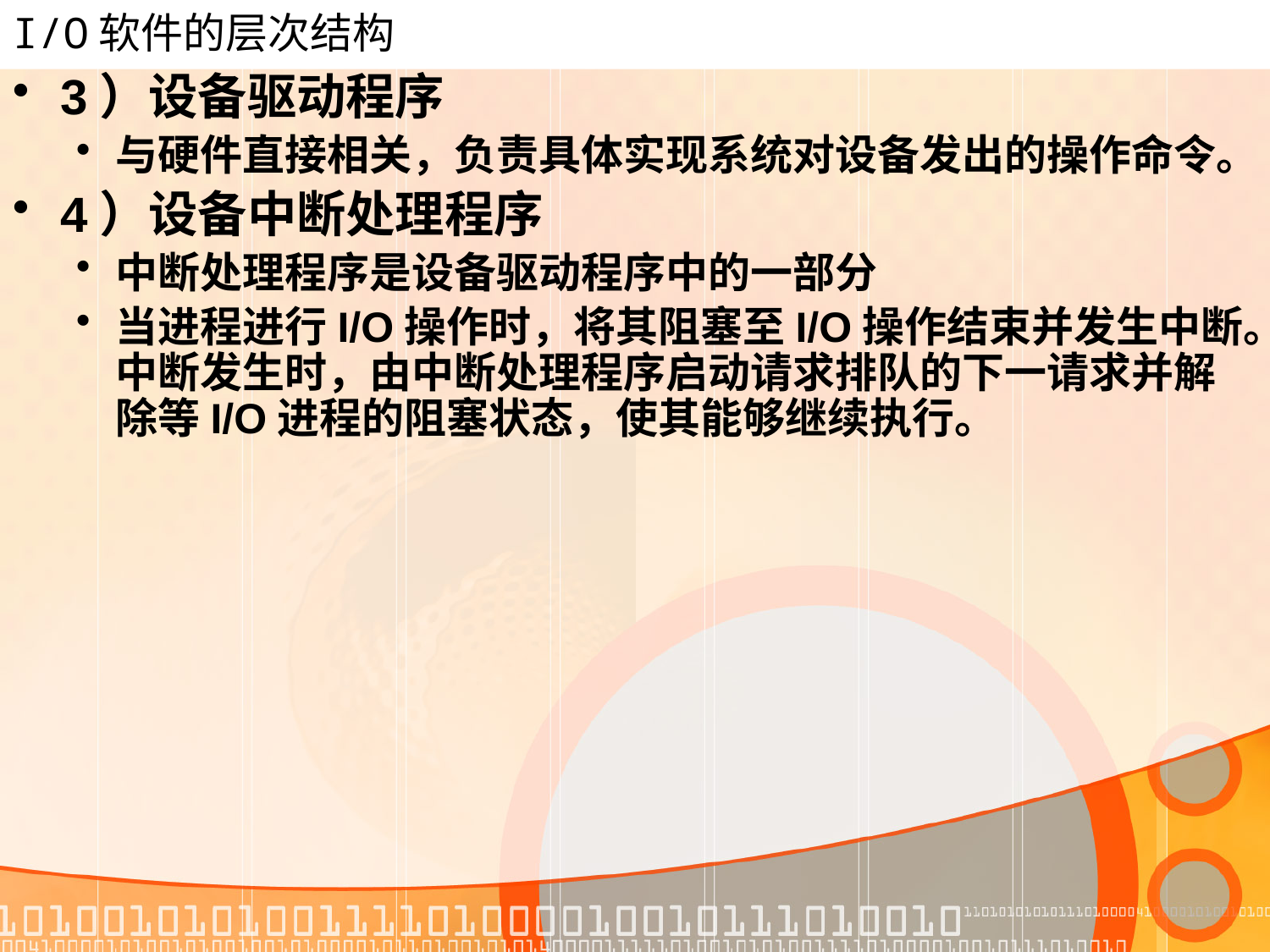

# I/O软件的层次结构
3）设备驱动程序
与硬件直接相关，负责具体实现系统对设备发出的操作命令。
4）设备中断处理程序
中断处理程序是设备驱动程序中的一部分
当进程进行I/O操作时，将其阻塞至I/O操作结束并发生中断。中断发生时，由中断处理程序启动请求排队的下一请求并解除等I/O进程的阻塞状态，使其能够继续执行。